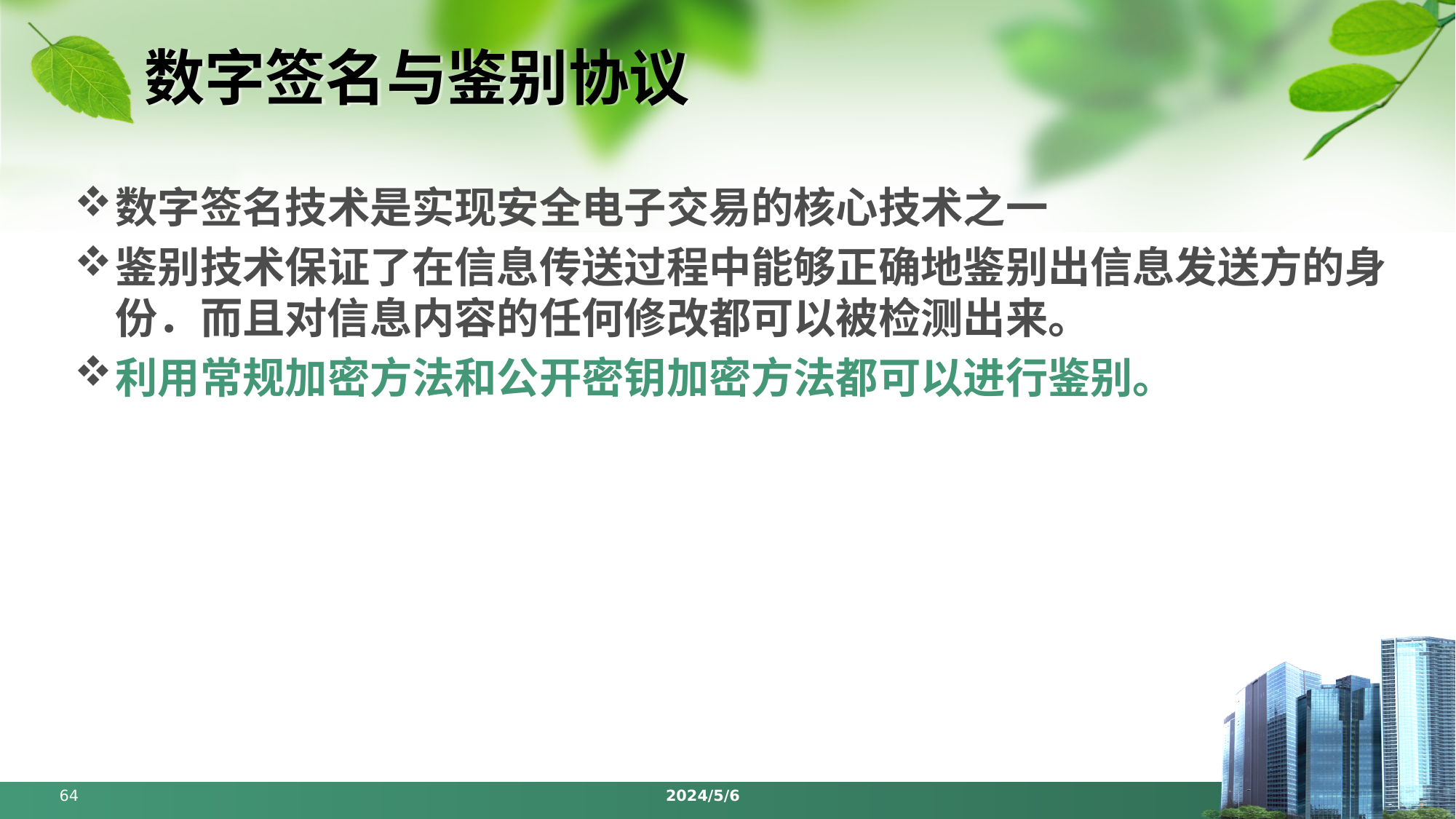

# 数字签名与鉴别协议
数字签名技术是实现安全电子交易的核心技术之一
鉴别技术保证了在信息传送过程中能够正确地鉴别出信息发送方的身份．而且对信息内容的任何修改都可以被检测出来。
利用常规加密方法和公开密钥加密方法都可以进行鉴别。

64
2024/5/6